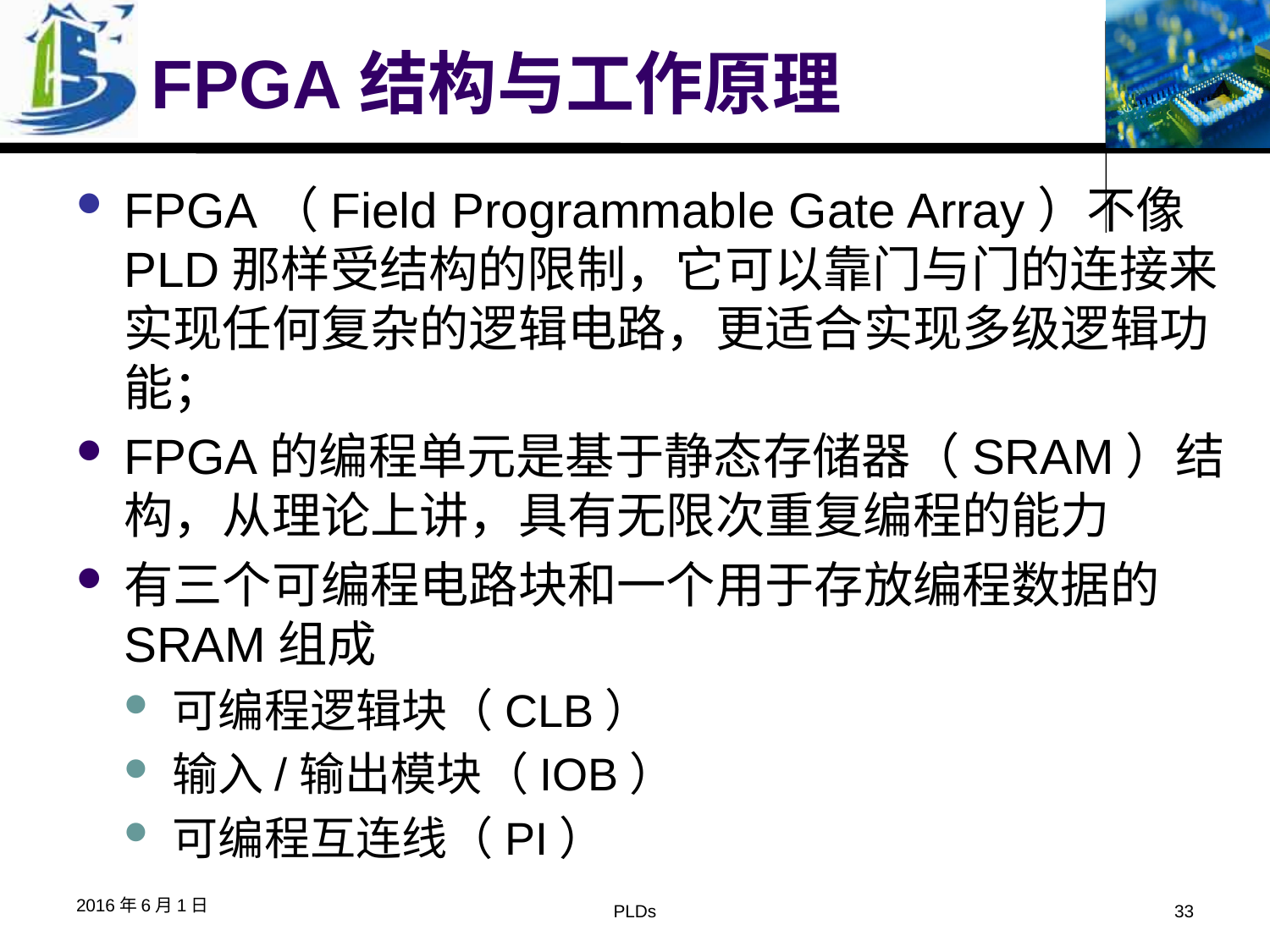

# FPGA结构与工作原理
FPGA（Field Programmable Gate Array）不像PLD那样受结构的限制，它可以靠门与门的连接来实现任何复杂的逻辑电路，更适合实现多级逻辑功能；
FPGA的编程单元是基于静态存储器（SRAM）结构，从理论上讲，具有无限次重复编程的能力
有三个可编程电路块和一个用于存放编程数据的SRAM组成
可编程逻辑块（CLB）
输入/输出模块（IOB）
可编程互连线（PI）
2016年6月1日
PLDs
33